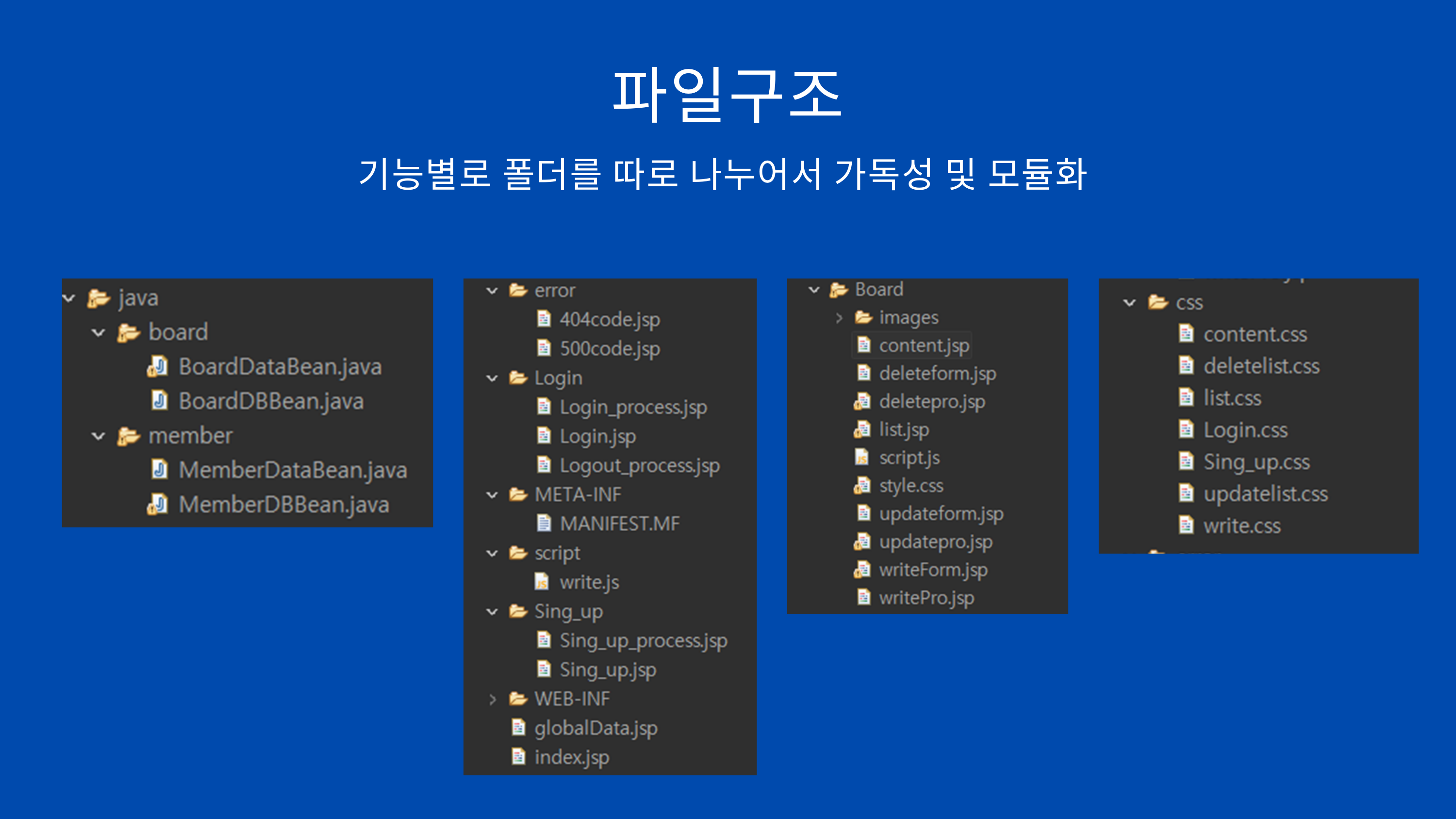

파일구조
기능별로 폴더를 따로 나누어서 가독성 및 모듈화